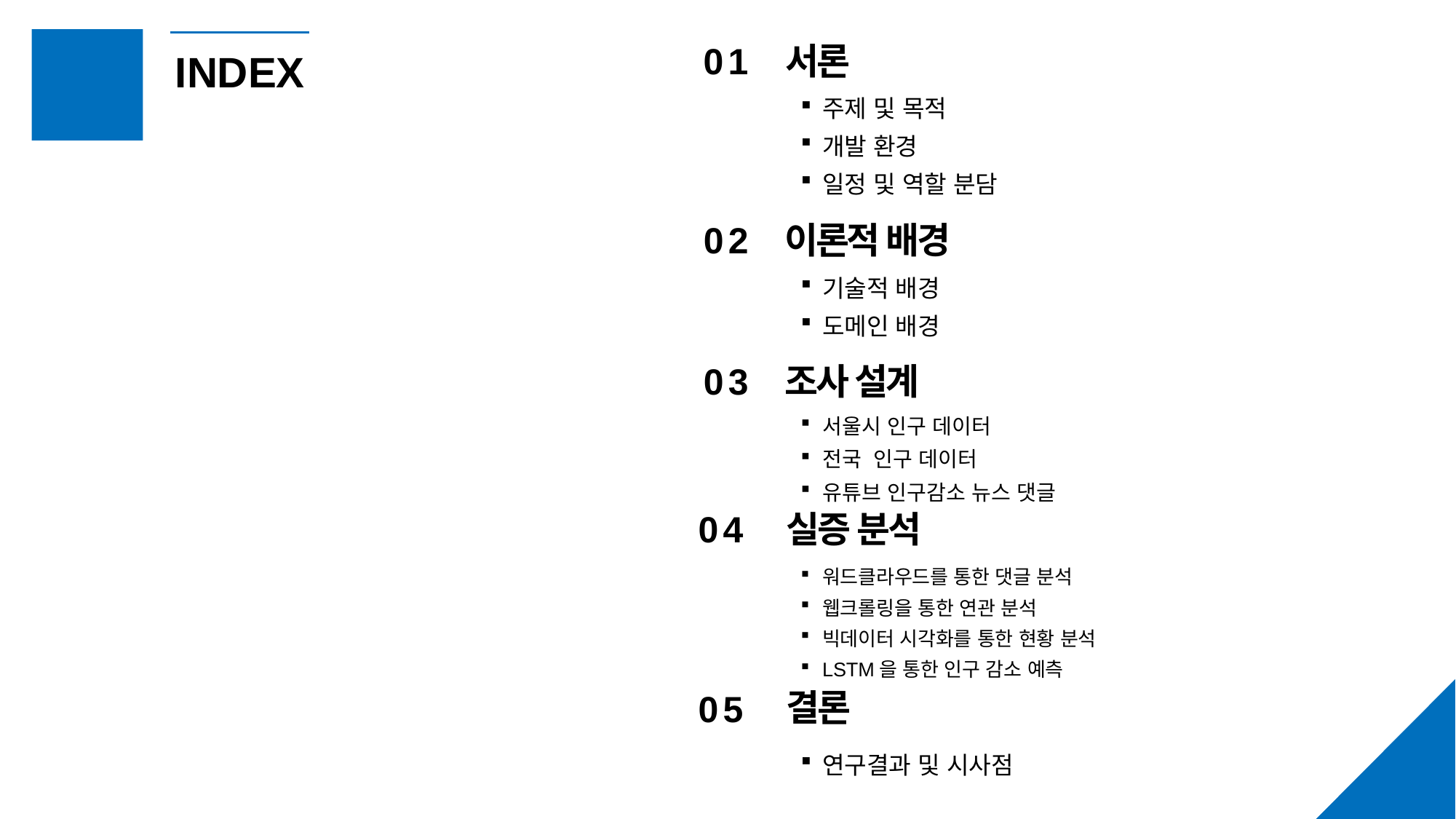

01
서론
INDEX

주제 및 목적
개발 환경
일정 및 역할 분담
02
이론적 배경
기술적 배경
도메인 배경
03
조사 설계
서울시 인구 데이터
전국  인구 데이터
유튜브 인구감소 뉴스 댓글
04
실증 분석
워드클라우드를 통한 댓글 분석
웹크롤링을 통한 연관 분석
빅데이터 시각화를 통한 현황 분석
LSTM을 통한 인구 감소 예측
결론

05
연구결과 및 시사점